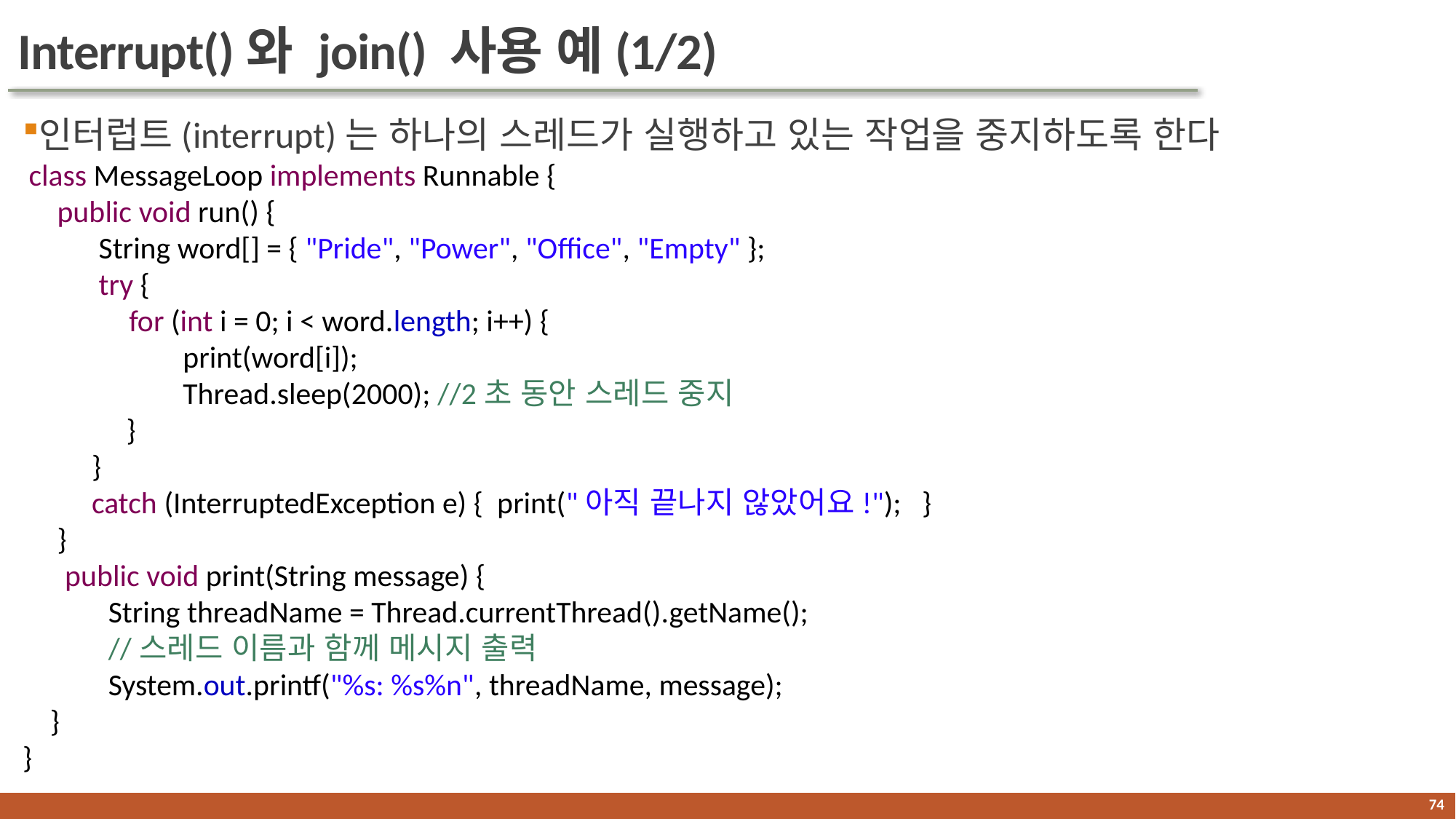

# Interrupt()와 join() 사용 예(1/2)
인터럽트(interrupt)는 하나의 스레드가 실행하고 있는 작업을 중지하도록 한다
 class MessageLoop implements Runnable {
     public void run() {
           String word[] = { "Pride", "Power", "Office", "Empty" };
           try {
   for (int i = 0; i < word.length; i++) {
   print(word[i]);
   Thread.sleep(2000); //2초 동안 스레드 중지
               }
          }
          catch (InterruptedException e) {  print("아직 끝나지 않았어요!");   }
     }
public void print(String message) {
String threadName = Thread.currentThread().getName();
//스레드 이름과 함께 메시지 출력
System.out.printf("%s: %s%n", threadName, message);
    }
}
74